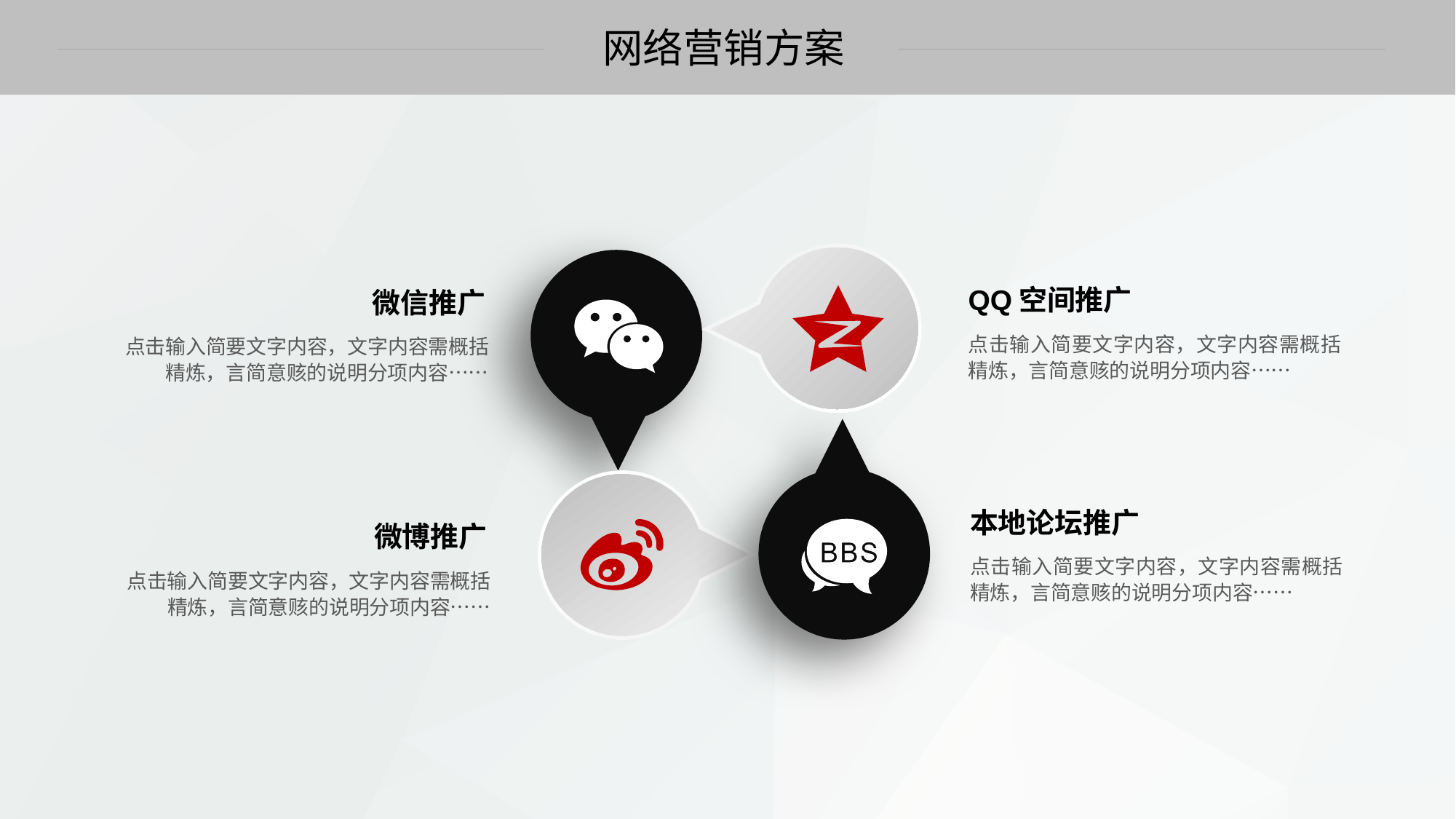

网络营销方案

QQ空间推广

微信推广

点击输入简要文字内容，文字内容需概括精炼，言简意赅的说明分项内容……
点击输入简要文字内容，文字内容需概括精炼，言简意赅的说明分项内容……

本地论坛推广

微博推广

点击输入简要文字内容，文字内容需概括精炼，言简意赅的说明分项内容……
点击输入简要文字内容，文字内容需概括精炼，言简意赅的说明分项内容……